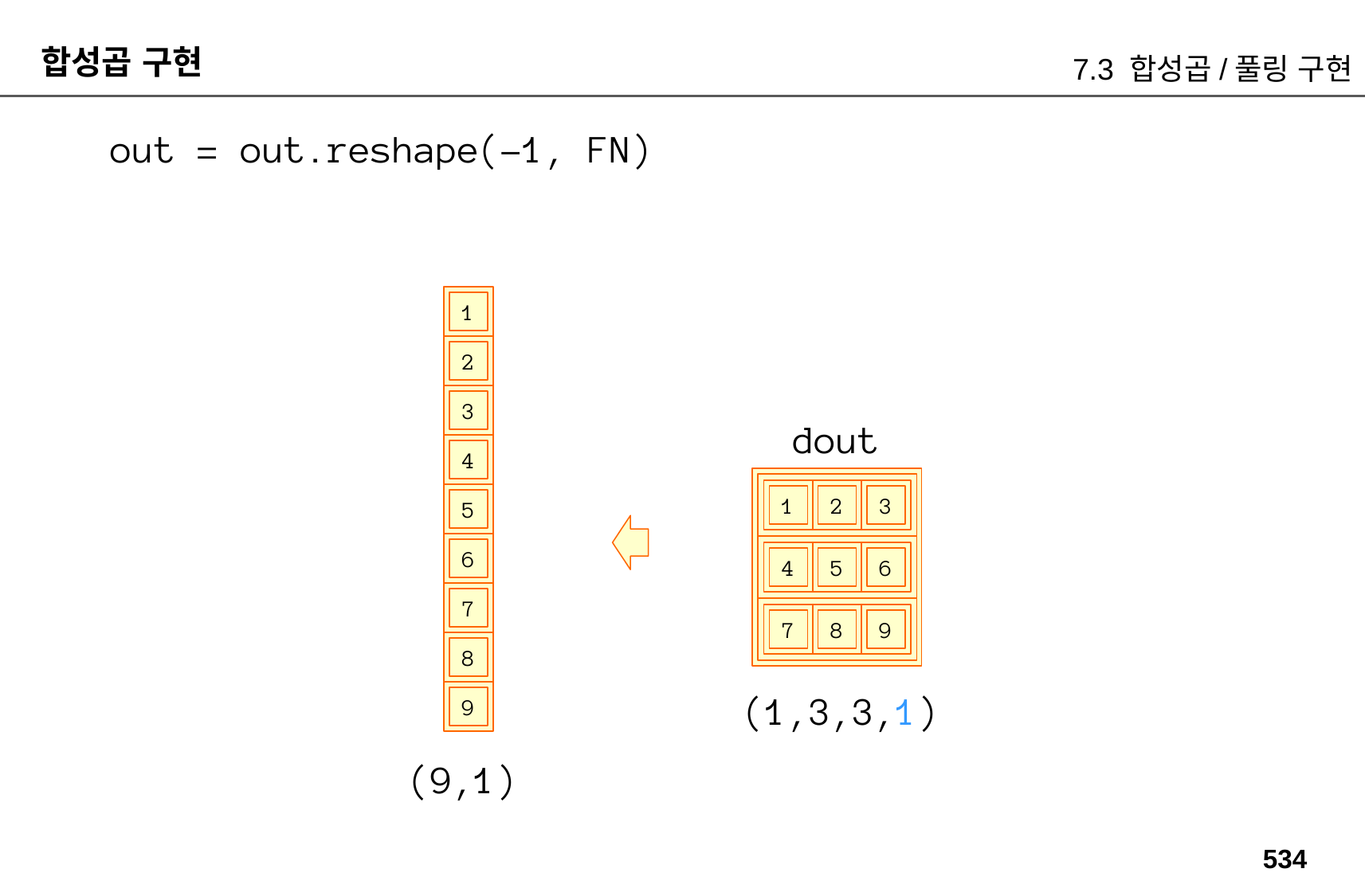

합성곱 구현
7.3 합성곱/풀링 구현
out = out.reshape(-1, FN)

1

2

3
dout

4

1
2
3
5

6

4
5
6

7

7
8
9

8
(1,3,3,1)

9
(9,1)